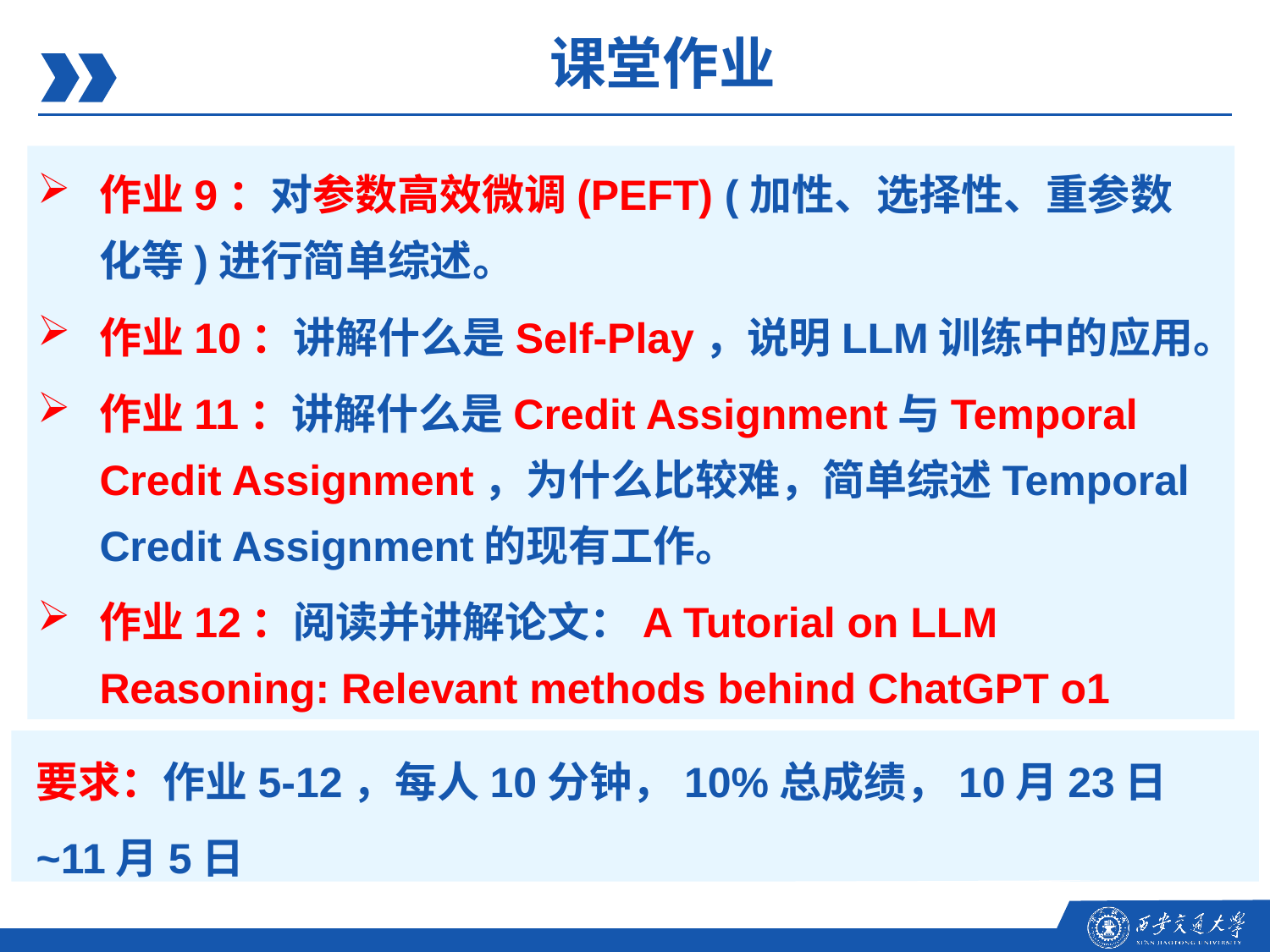

课堂作业
作业9：对参数高效微调(PEFT) (加性、选择性、重参数化等)进行简单综述。
作业10：讲解什么是Self-Play，说明LLM训练中的应用。
作业11：讲解什么是Credit Assignment与Temporal Credit Assignment，为什么比较难，简单综述Temporal Credit Assignment的现有工作。
作业12：阅读并讲解论文：A Tutorial on LLM Reasoning: Relevant methods behind ChatGPT o1
要求：作业5-12，每人10分钟，10%总成绩，10月23日~11月5日